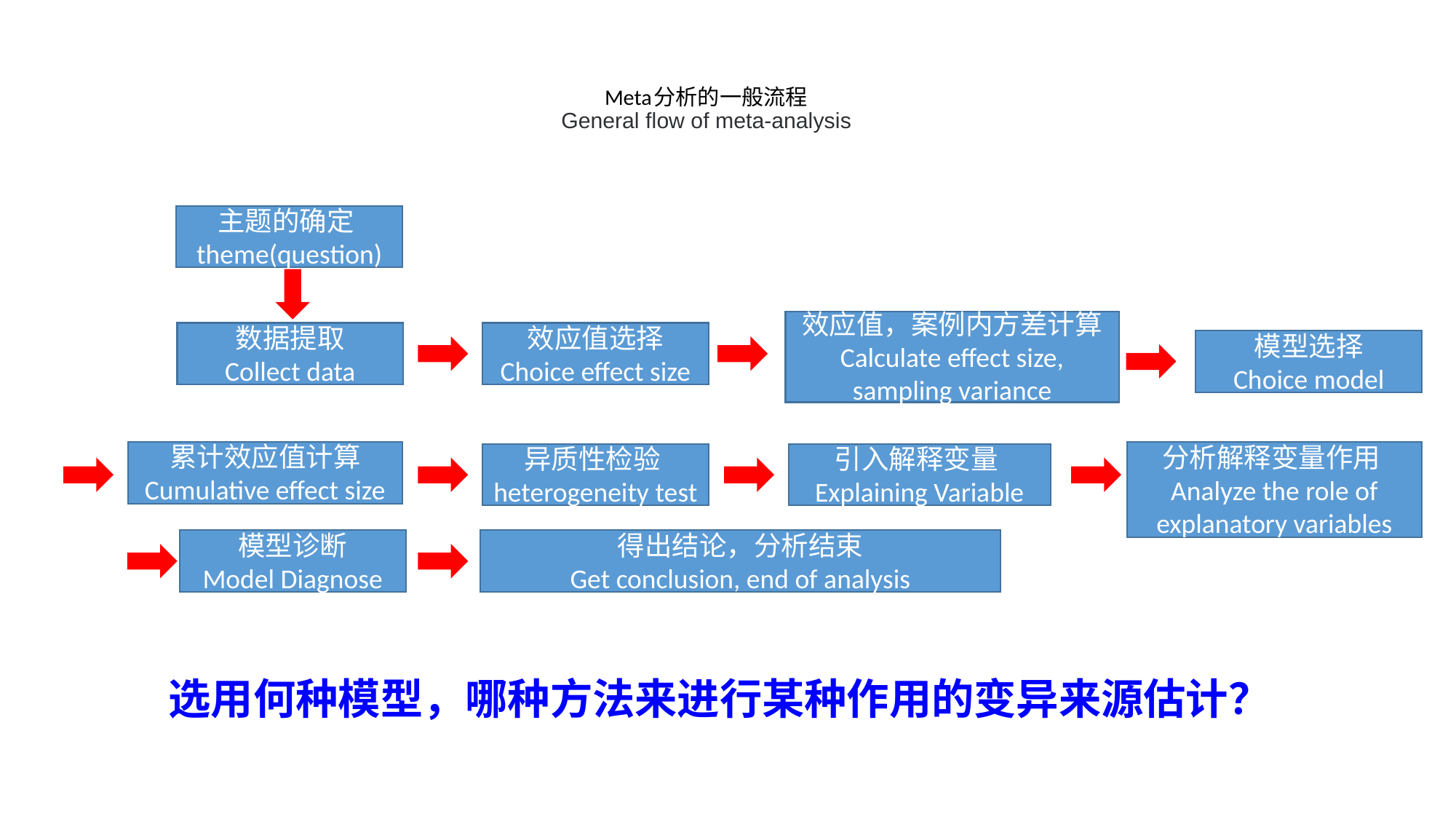

# Meta分析的一般流程 General flow of meta-analysis
主题的确定theme(question)

效应值，案例内方差计算
Calculate effect size, sampling variance
数据提取
Collect data
效应值选择
Choice effect size
模型选择
Choice model

累计效应值计算
Cumulative effect size
分析解释变量作用Analyze the role of explanatory variables
异质性检验heterogeneity test
引入解释变量Explaining Variable

模型诊断
Model Diagnose
得出结论，分析结束
Get conclusion, end of analysis

选用何种模型，哪种方法来进行某种作用的变异来源估计？